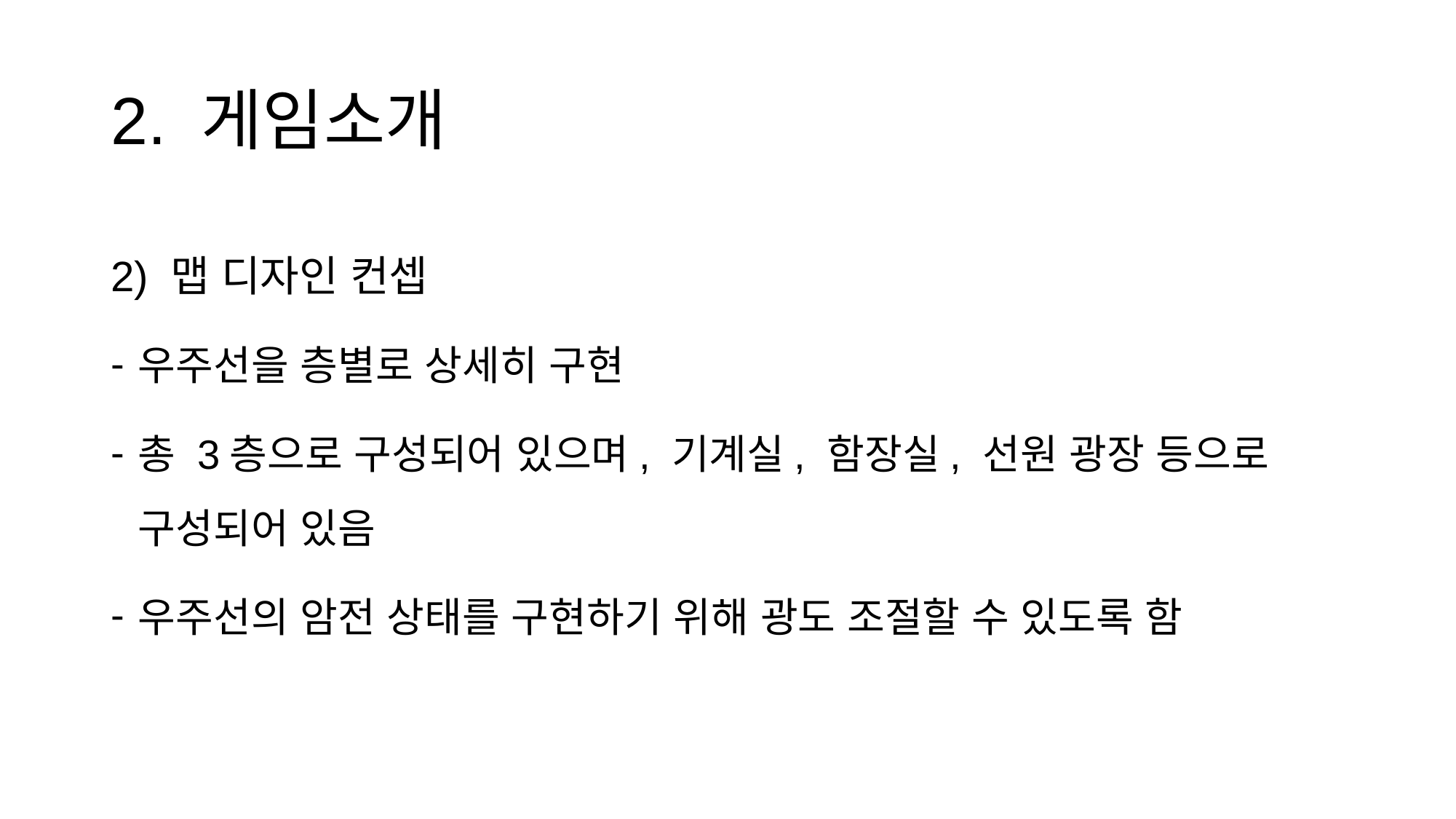

# 2. 게임소개
2) 맵 디자인 컨셉
우주선을 층별로 상세히 구현
총 3층으로 구성되어 있으며, 기계실, 함장실, 선원 광장 등으로 구성되어 있음
우주선의 암전 상태를 구현하기 위해 광도 조절할 수 있도록 함